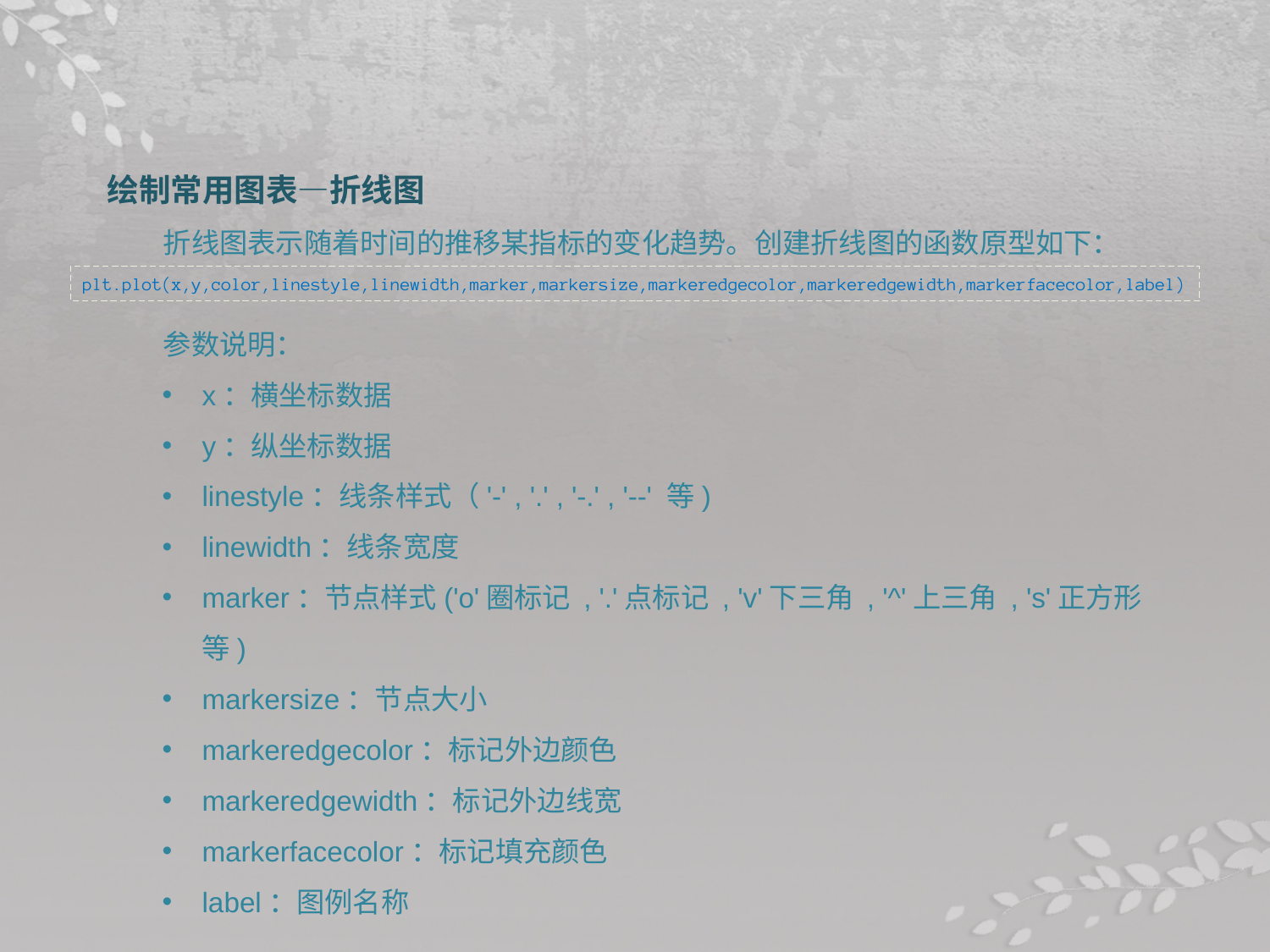

绘制常用图表—折线图
折线图表示随着时间的推移某指标的变化趋势。创建折线图的函数原型如下：

参数说明：
x：横坐标数据
y：纵坐标数据
linestyle：线条样式（'-' , '.' , '-.' , '--' 等)
linewidth：线条宽度
marker：节点样式('o'圈标记 , '.'点标记 , 'v'下三角 , '^'上三角 , 's'正方形等)
markersize：节点大小
markeredgecolor：标记外边颜色
markeredgewidth：标记外边线宽
markerfacecolor：标记填充颜色
label：图例名称
plt.plot(x,y,color,linestyle,linewidth,marker,markersize,markeredgecolor,markeredgewidth,markerfacecolor,label)